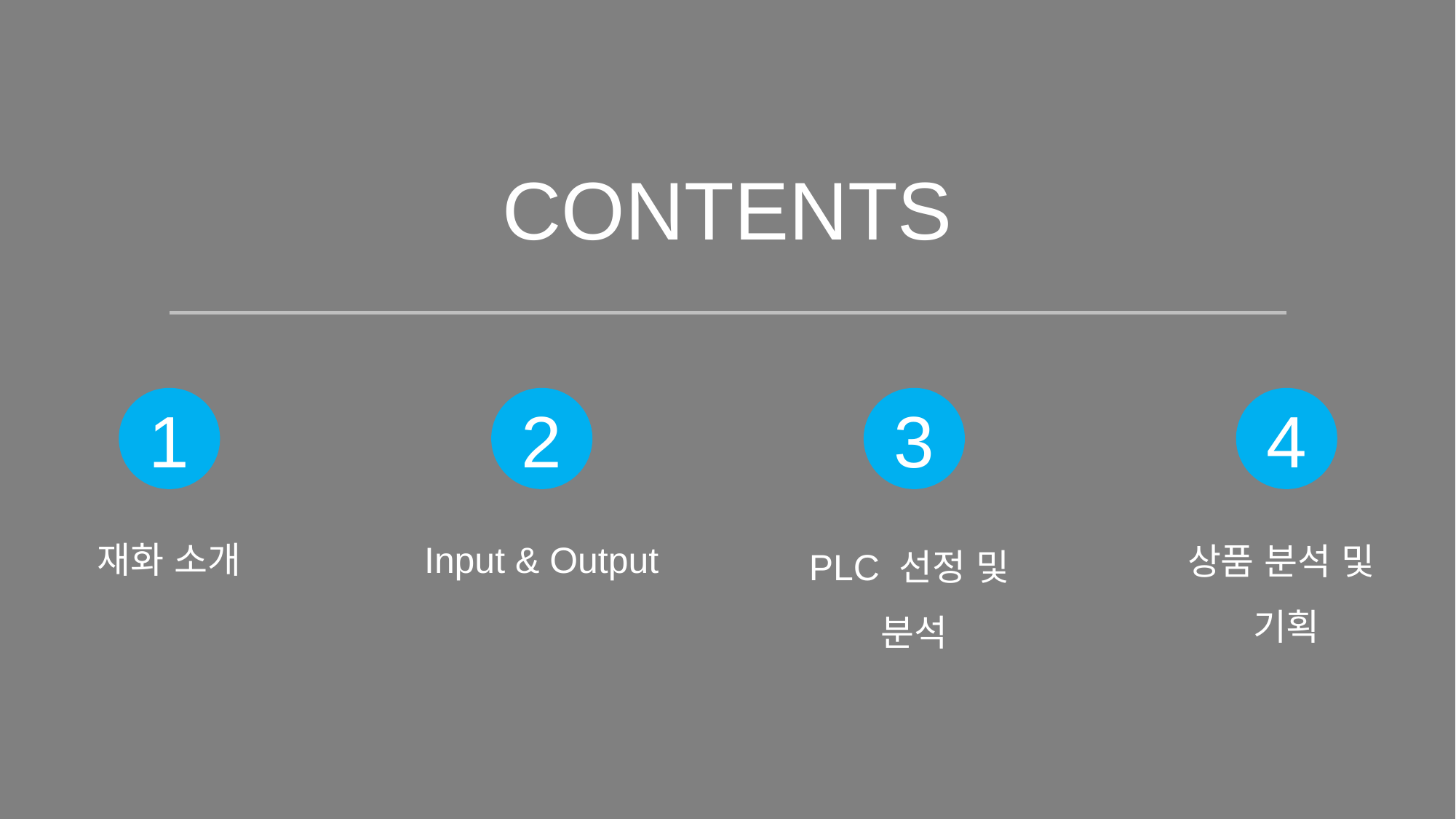

CONTENTS
1
2
3
4
재화 소개
Input & Output
상품 분석 및
기획
PLC 선정 및
분석